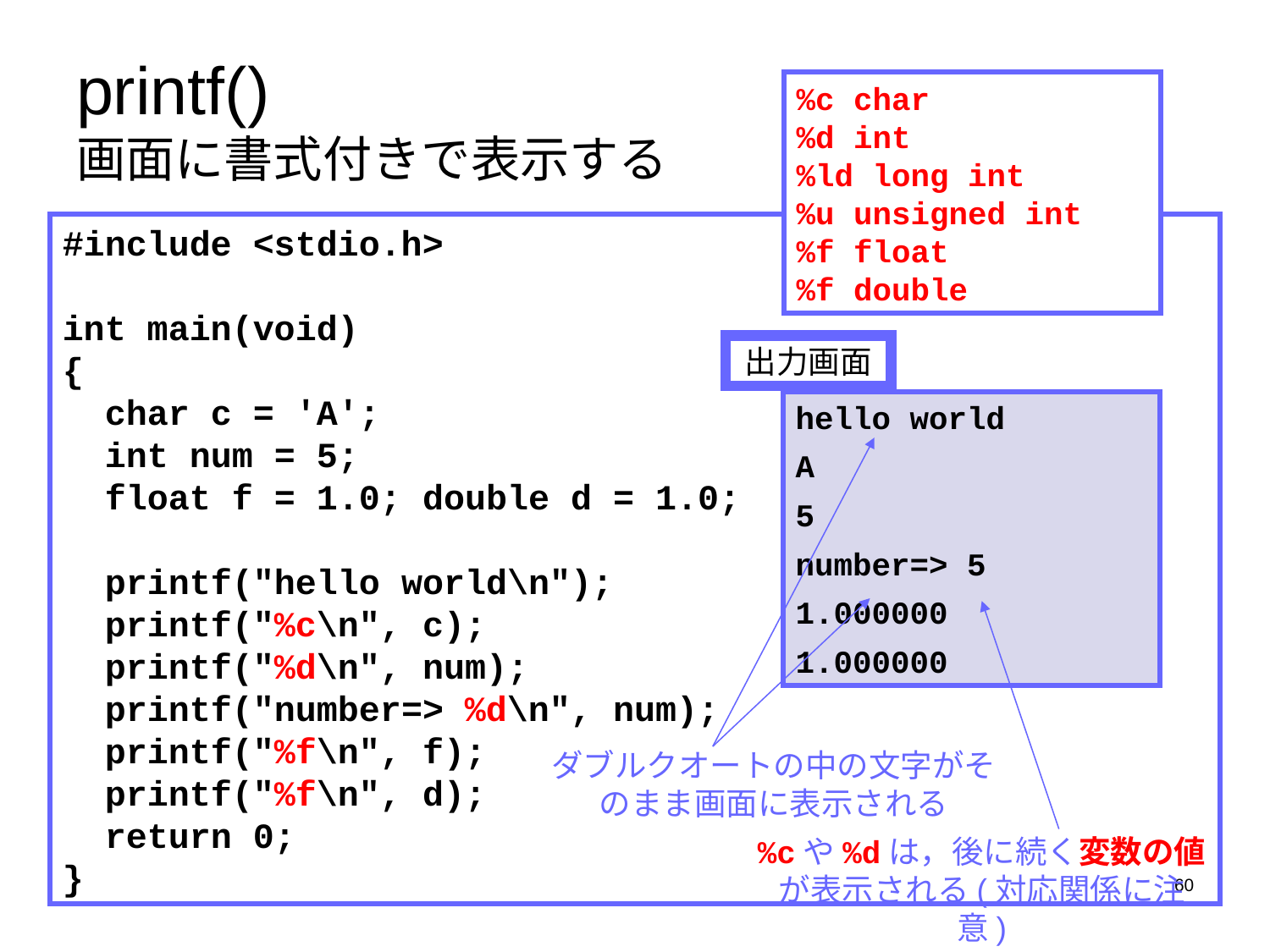

# printf() 画面に書式付きで表示する
%c char
%d int
%ld long int
%u unsigned int
%f float
%f double
#include <stdio.h>

int main(void)
{
  char c = 'A';
  int num = 5;
  float f = 1.0; double d = 1.0;

  printf("hello world\n");
  printf("%c\n", c);
  printf("%d\n", num);
  printf("number=> %d\n", num);
  printf("%f\n", f);
  printf("%f\n", d);
  return 0;
}
出力画面
hello world
A
5
number=> 5
1.000000
1.000000

ダブルクオートの中の文字がそのまま画面に表示される
%cや%dは，後に続く変数の値が表示される(対応関係に注意)
60